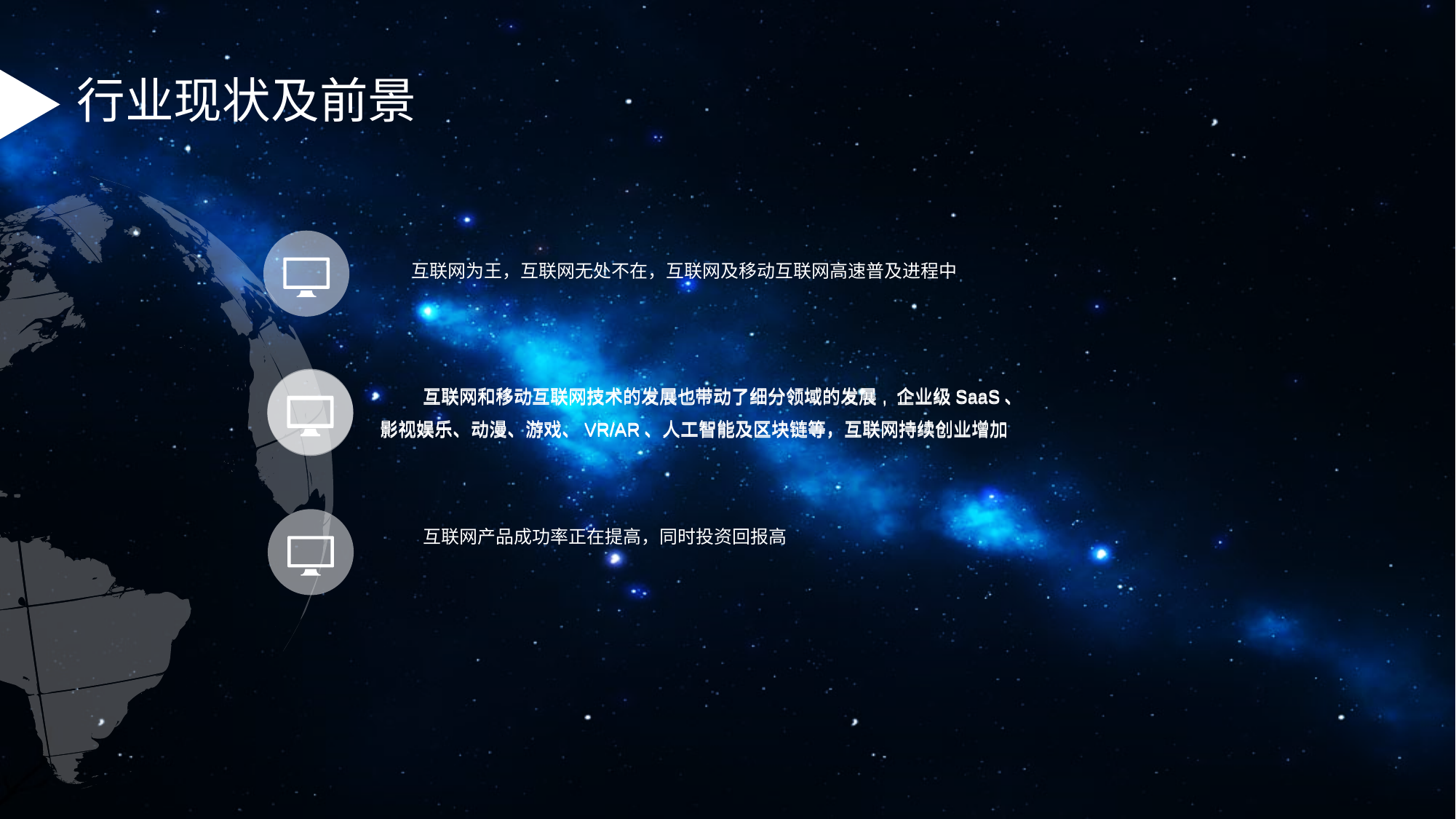

行业现状及前景

     互联网为王，互联网无处不在，互联网及移动互联网高速普及进程中

互联网和移动互联网技术的发展也带动了细分领域的发展, 企业级SaaS、影视娱乐、动漫、游戏、VR/AR、人工智能及区块链等，互联网持续创业增加

互联网和移动互联网技术的发展也带动了细分领域的发展, 企业级SaaS、影视娱乐、动漫、游戏、VR/AR、人工智能及区块链等，互联网持续创业增加

互联网产品成功率正在提高，同时投资回报高
.